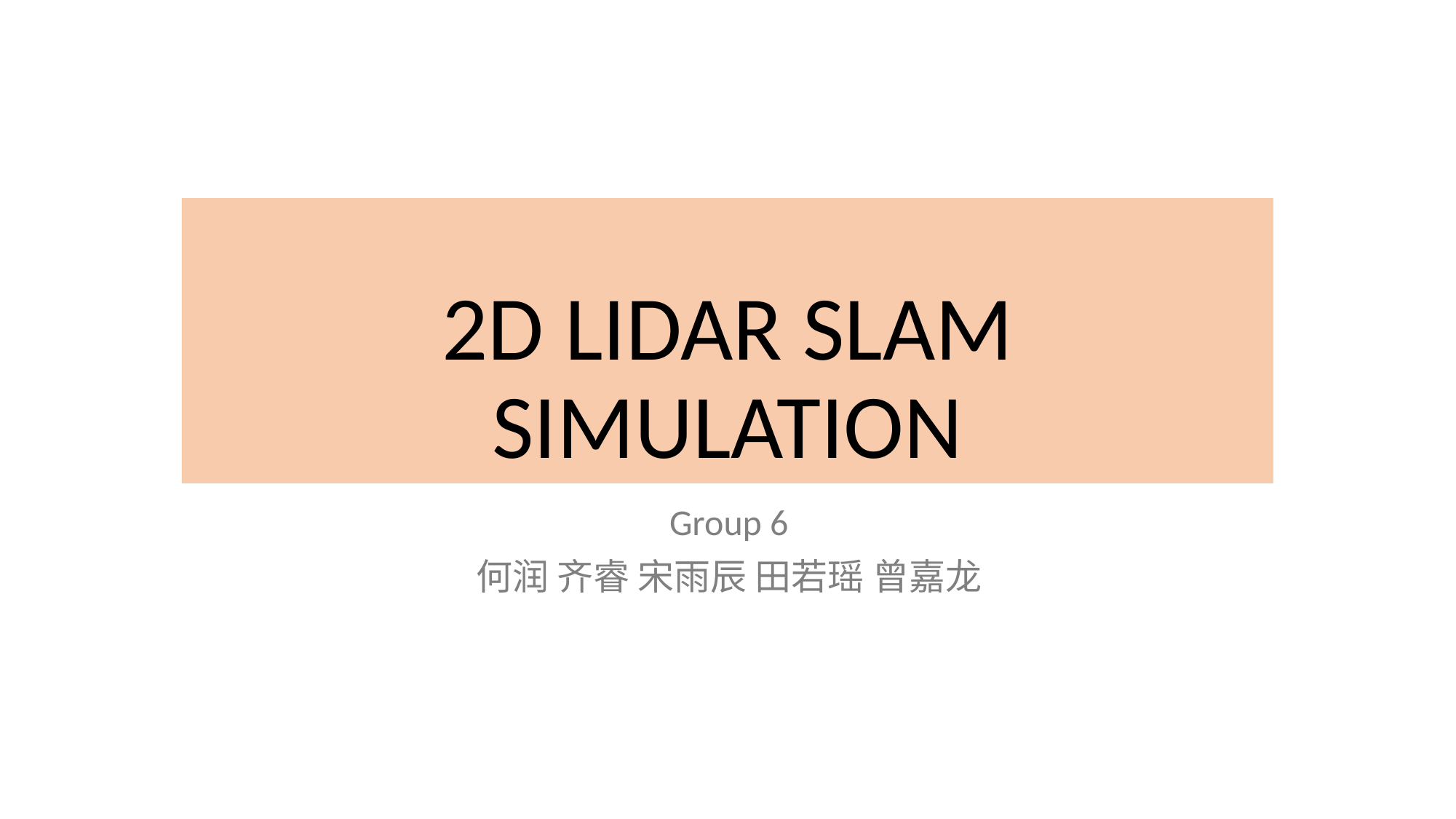

# 2D LIDAR SLAM SIMULATION
Group 6
何润 齐睿 宋雨辰 田若瑶 曾嘉龙